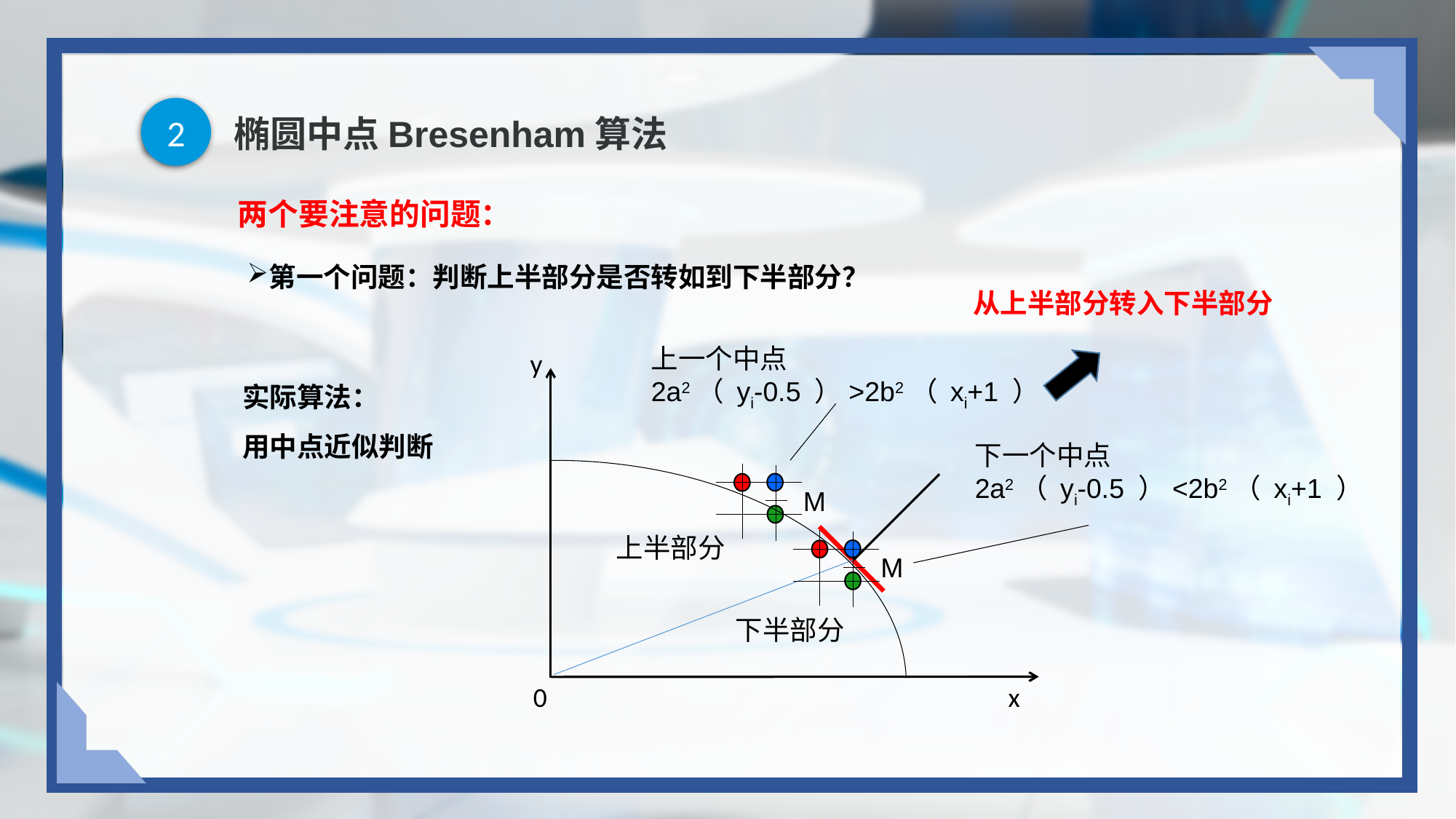

2
# 椭圆中点Bresenham算法
两个要注意的问题：
第一个问题：判断上半部分是否转如到下半部分？
从上半部分转入下半部分
上一个中点
2a2（ yi-0.5 ）>2b2（ xi+1 ）
y

实际算法：
用中点近似判断
下一个中点
2a2（ yi-0.5 ）<2b2（ xi+1 ）

M

上半部分

M

下半部分
x
0